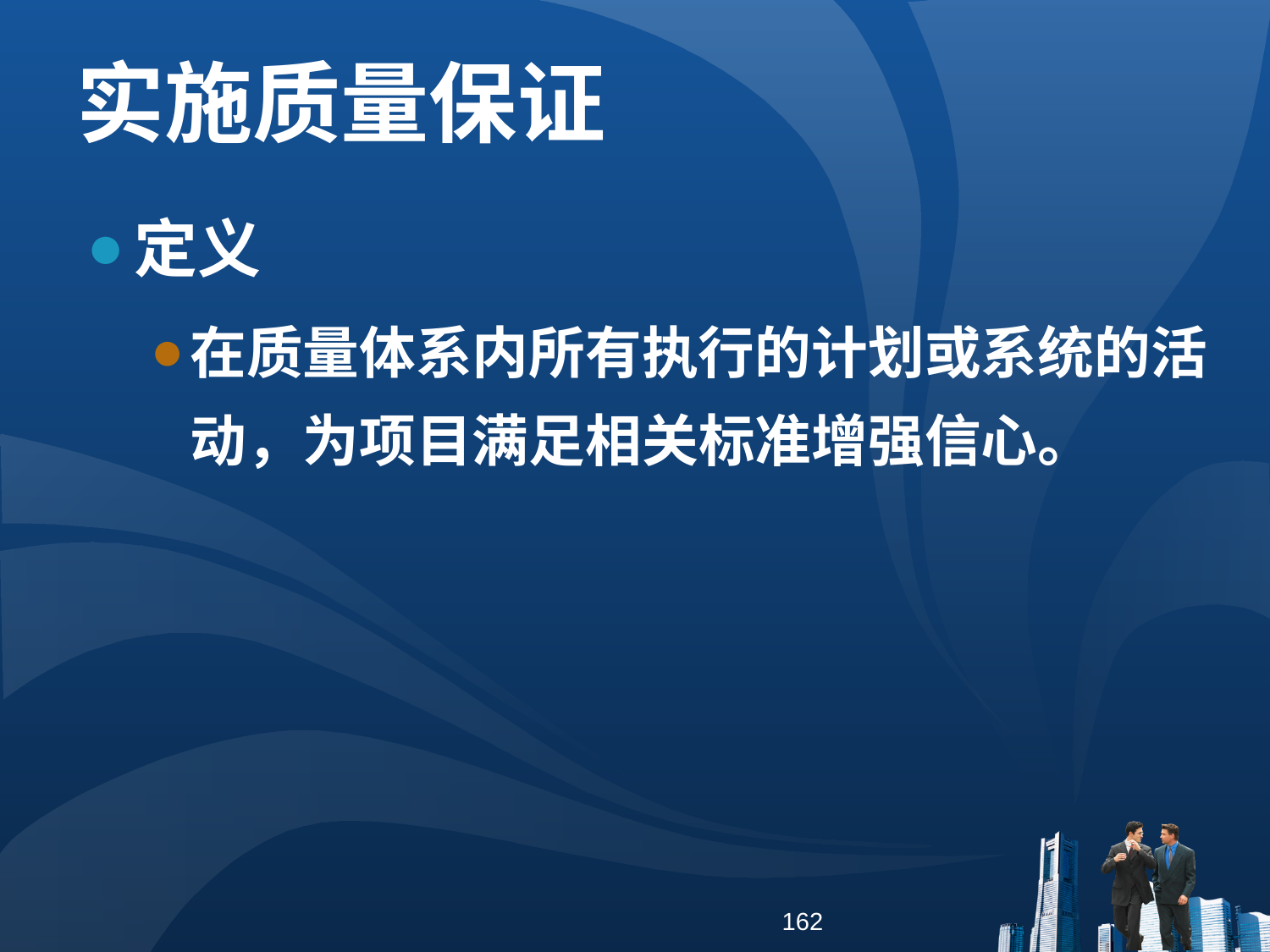

实施质量保证
定义
在质量体系内所有执行的计划或系统的活动，为项目满足相关标准增强信心。
162